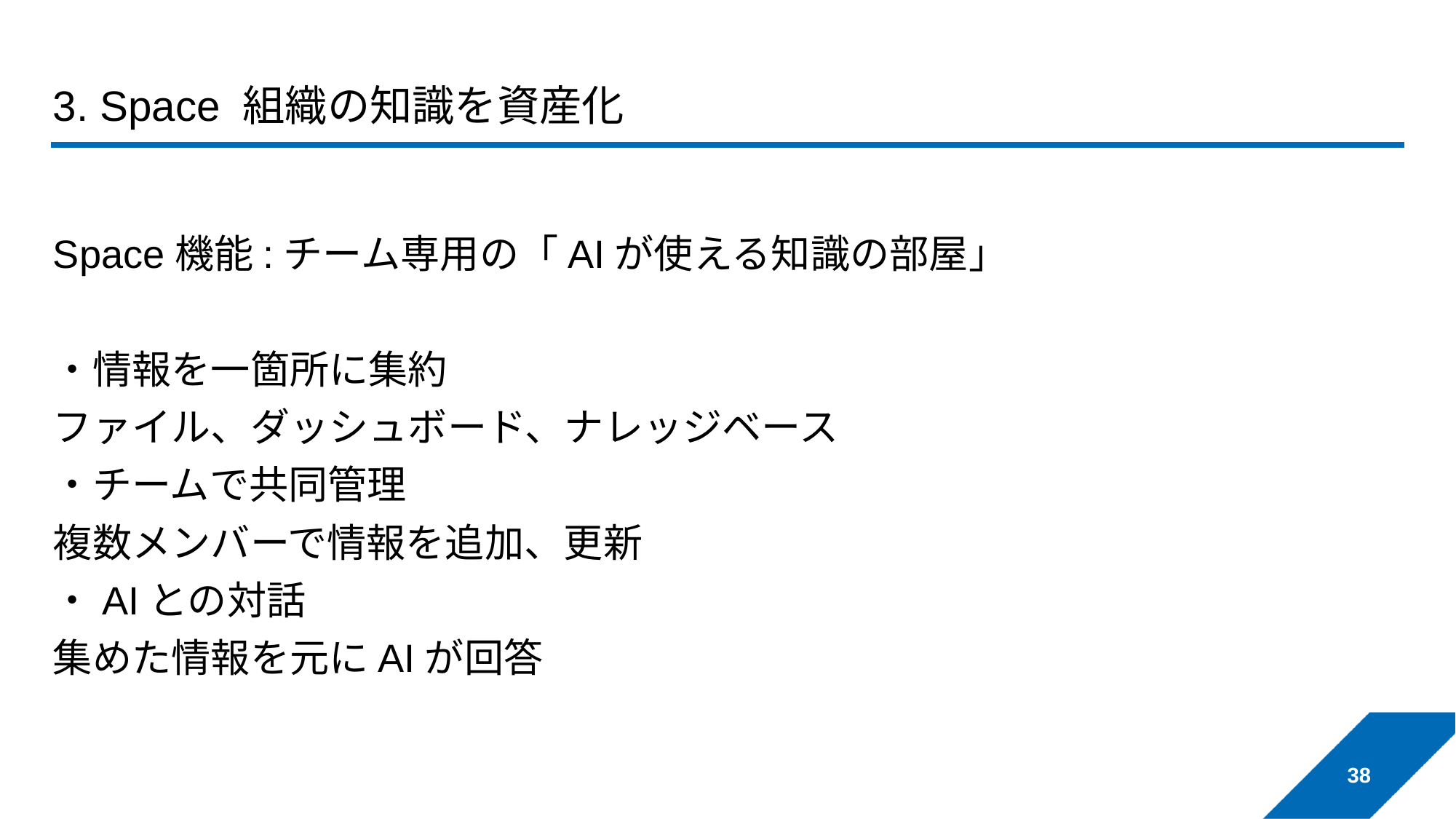

# 3. Space 組織の知識を資産化
Space機能:チーム専用の「AIが使える知識の部屋」

・情報を一箇所に集約
ファイル、ダッシュボード、ナレッジベース
・チームで共同管理
複数メンバーで情報を追加、更新
・AIとの対話
集めた情報を元にAIが回答